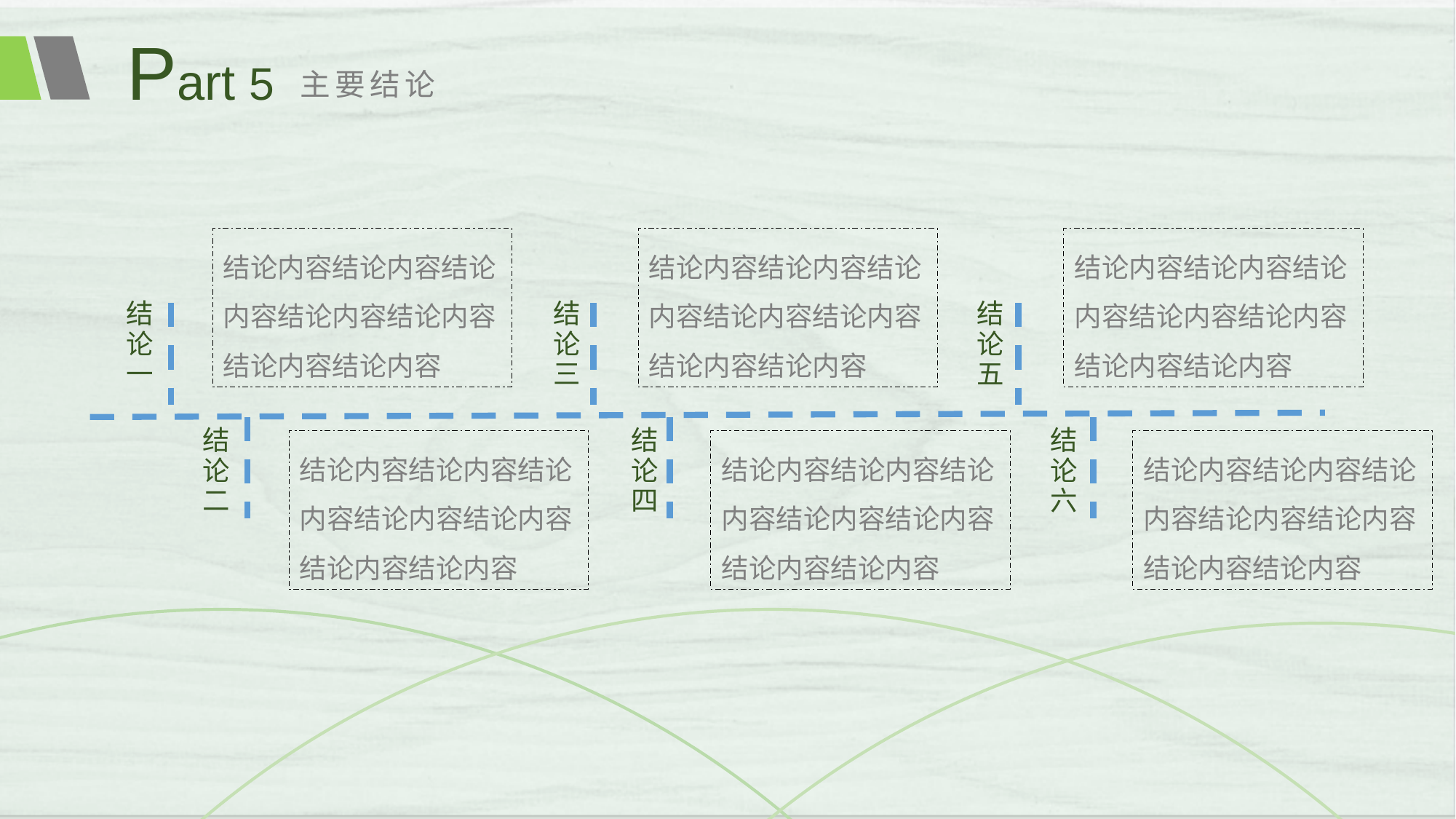

Part 5
主要结论

结论内容结论内容结论内容结论内容结论内容结论内容结论内容
结论内容结论内容结论内容结论内容结论内容结论内容结论内容
结论内容结论内容结论内容结论内容结论内容结论内容结论内容
结论一
结论三
结论五
结论二
结论四
结论六
结论内容结论内容结论内容结论内容结论内容结论内容结论内容
结论内容结论内容结论内容结论内容结论内容结论内容结论内容
结论内容结论内容结论内容结论内容结论内容结论内容结论内容